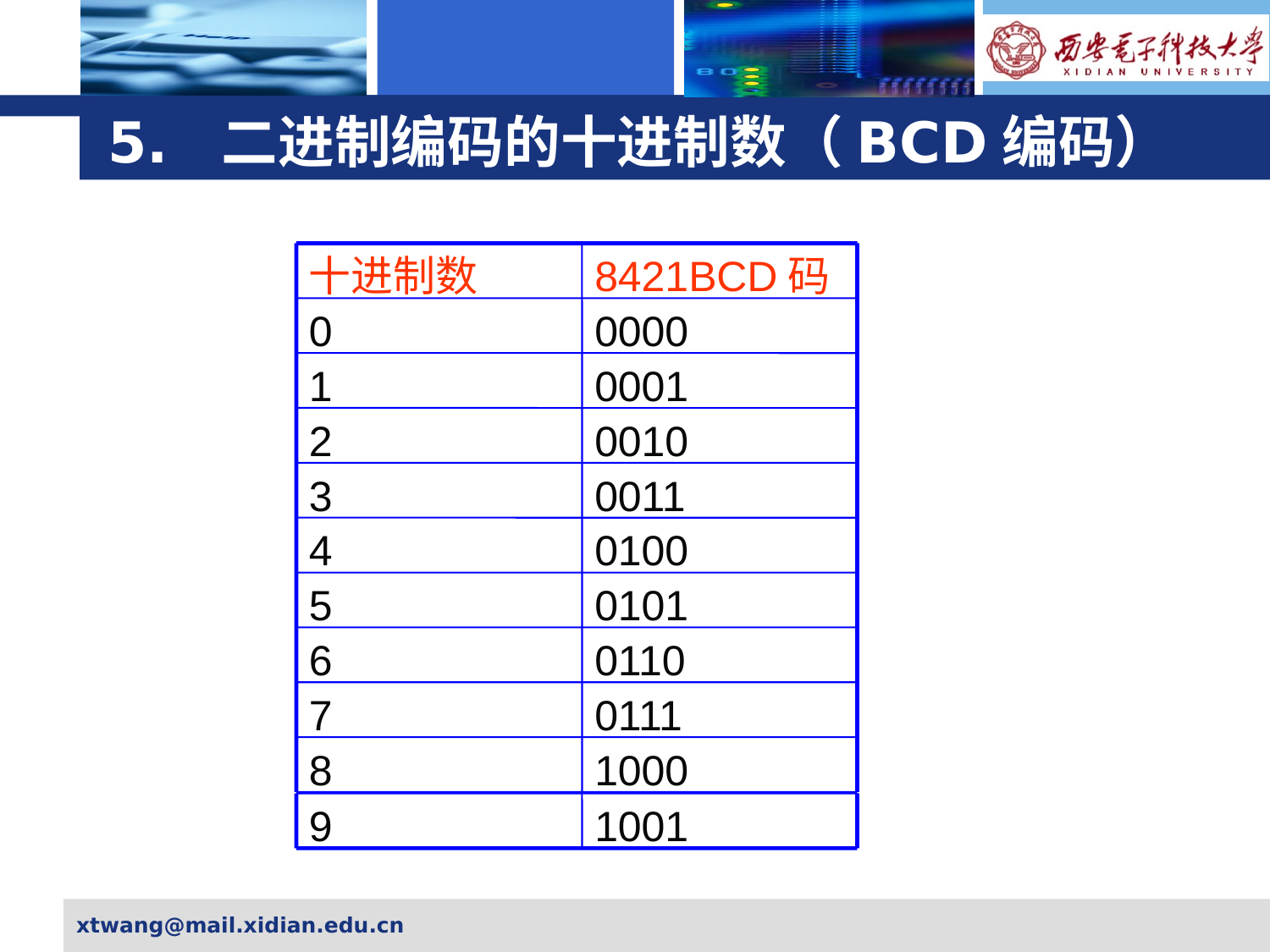

# 5.  二进制编码的十进制数（BCD编码）
十进制数

8421BCD码

0

0000
1

0001
2

0010
3

0011
4

0100
5

0101
6

0110
7

0111
8

1000

9

1001

xtwang@mail.xidian.edu.cn